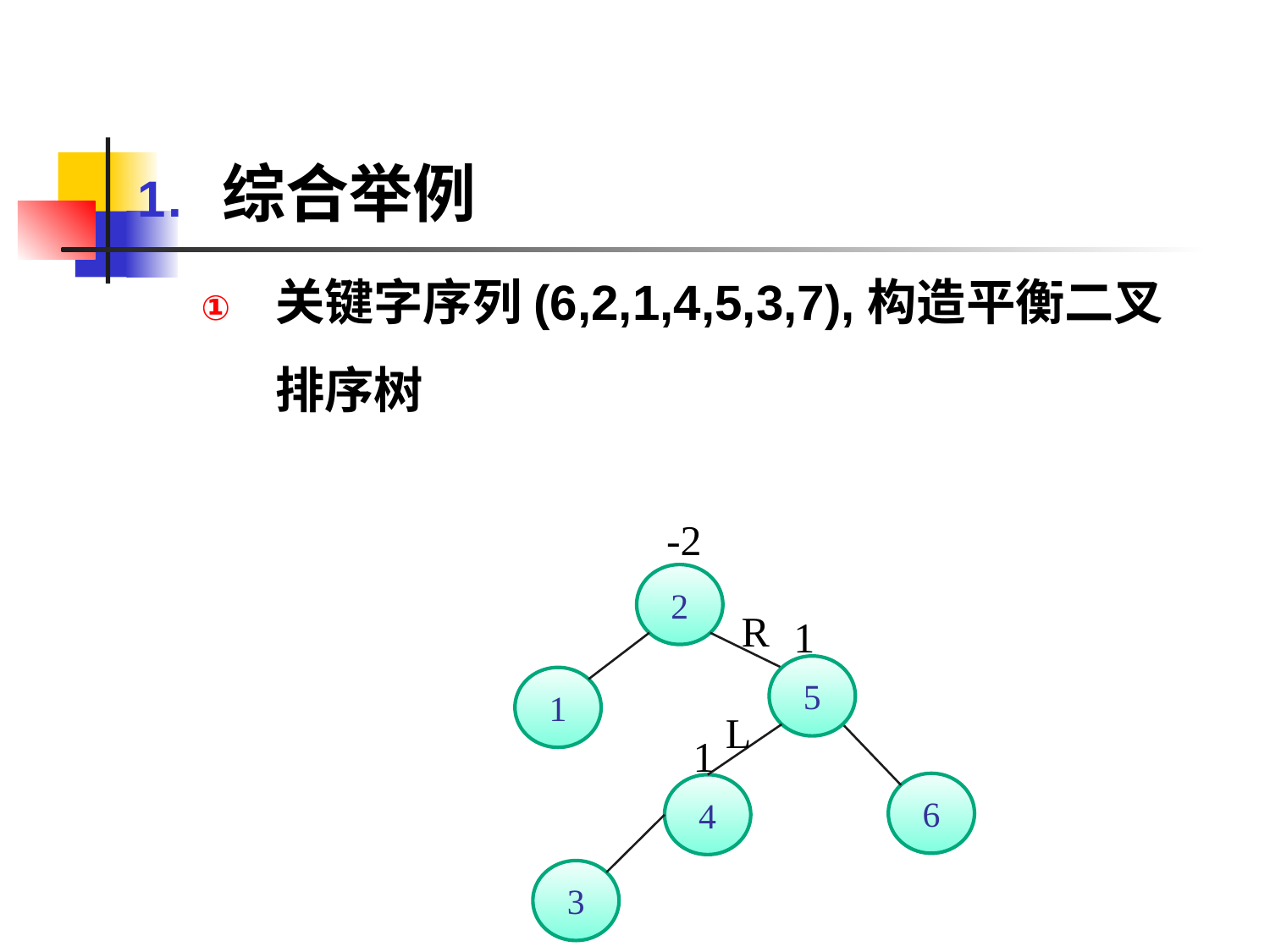

#
综合举例
关键字序列(6,2,1,4,5,3,7),构造平衡二叉排序树

-2
2
R
1
5
1
L
1
6
4
3
95